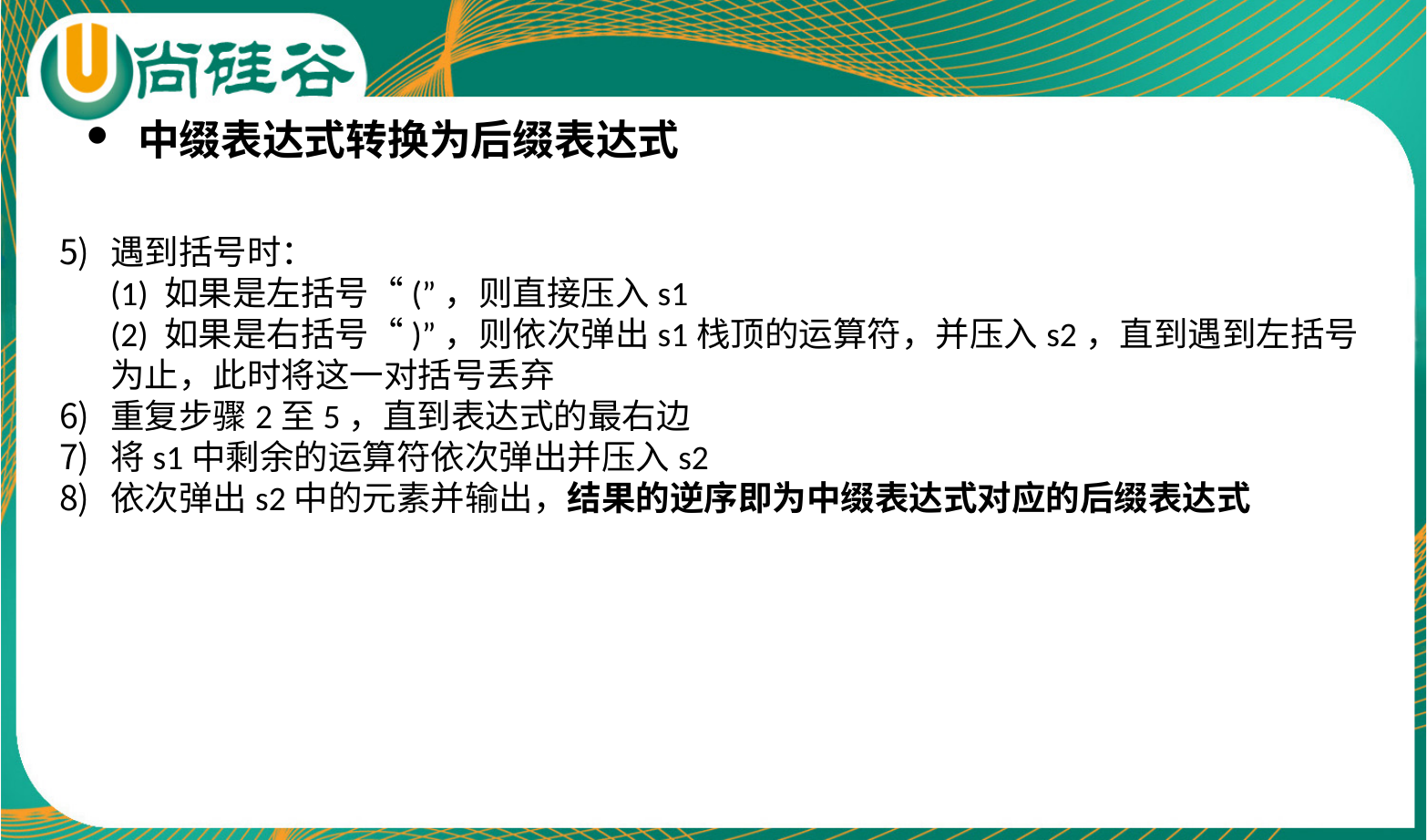

中缀表达式转换为后缀表达式

遇到括号时：
(1) 如果是左括号“(”，则直接压入s1
(2) 如果是右括号“)”，则依次弹出s1栈顶的运算符，并压入s2，直到遇到左括号为止，此时将这一对括号丢弃
重复步骤2至5，直到表达式的最右边
将s1中剩余的运算符依次弹出并压入s2
依次弹出s2中的元素并输出，结果的逆序即为中缀表达式对应的后缀表达式